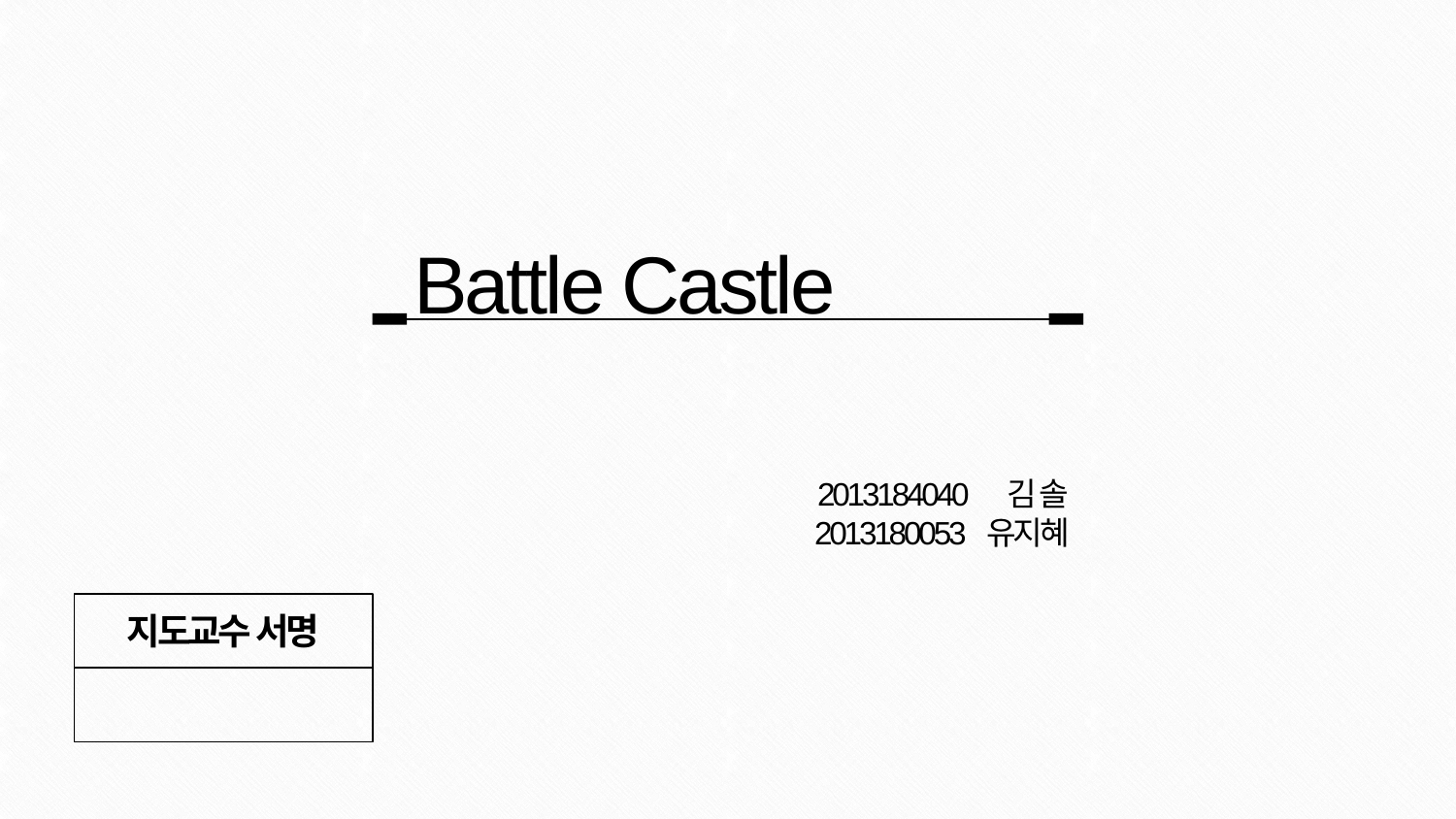

Battle Castle

2013184040      김 솔
2013180053  유지혜

지도교수 서명